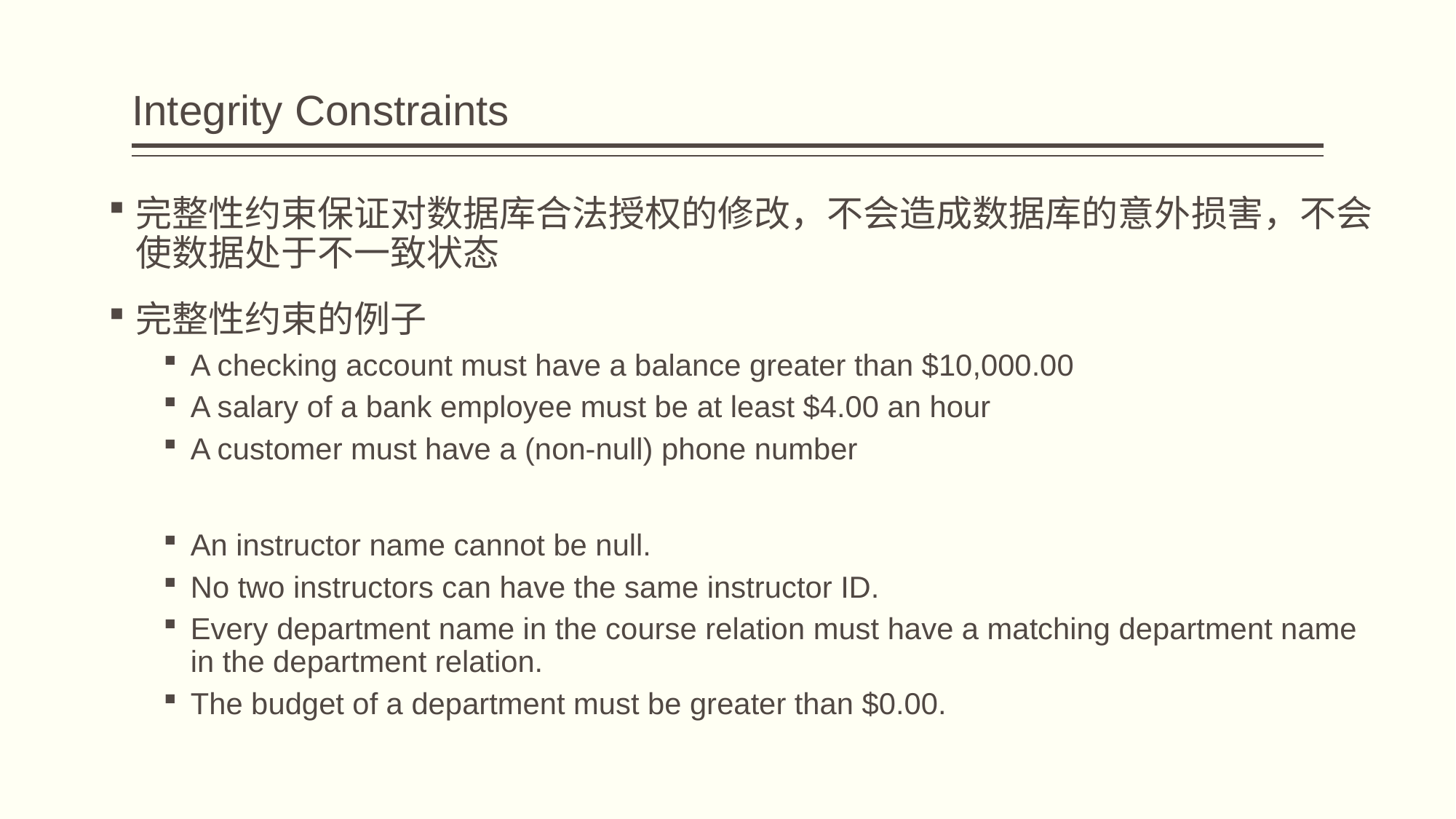

# Integrity Constraints
完整性约束保证对数据库合法授权的修改，不会造成数据库的意外损害，不会使数据处于不一致状态
完整性约束的例子
A checking account must have a balance greater than $10,000.00
A salary of a bank employee must be at least $4.00 an hour
A customer must have a (non-null) phone number

An instructor name cannot be null.
No two instructors can have the same instructor ID.
Every department name in the course relation must have a matching department name in the department relation.
The budget of a department must be greater than $0.00.